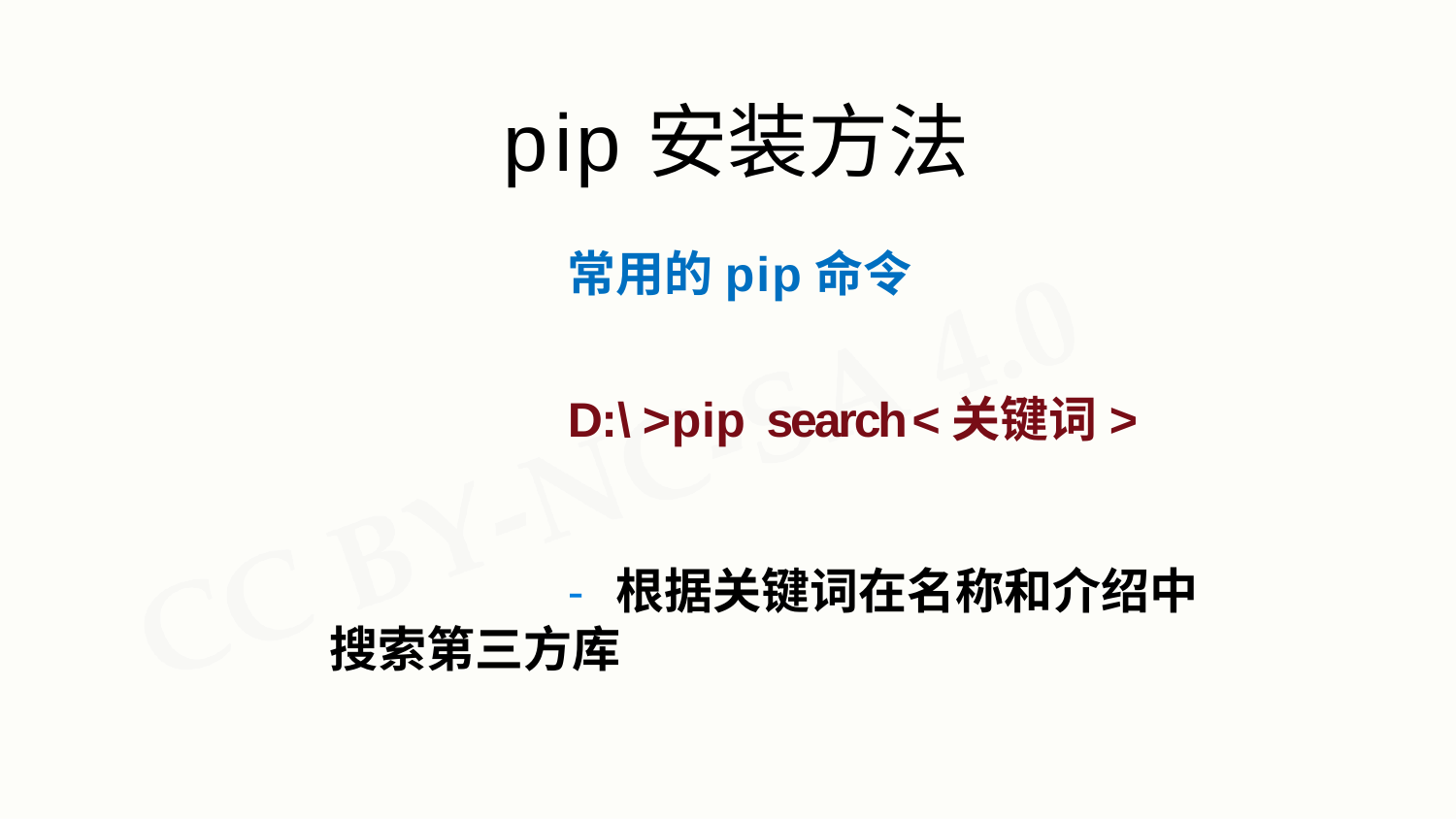

# pip安装方法
常用的pip命令

D:\>pip	search	<关键词>

- 根据关键词在名称和介绍中搜索第三方库